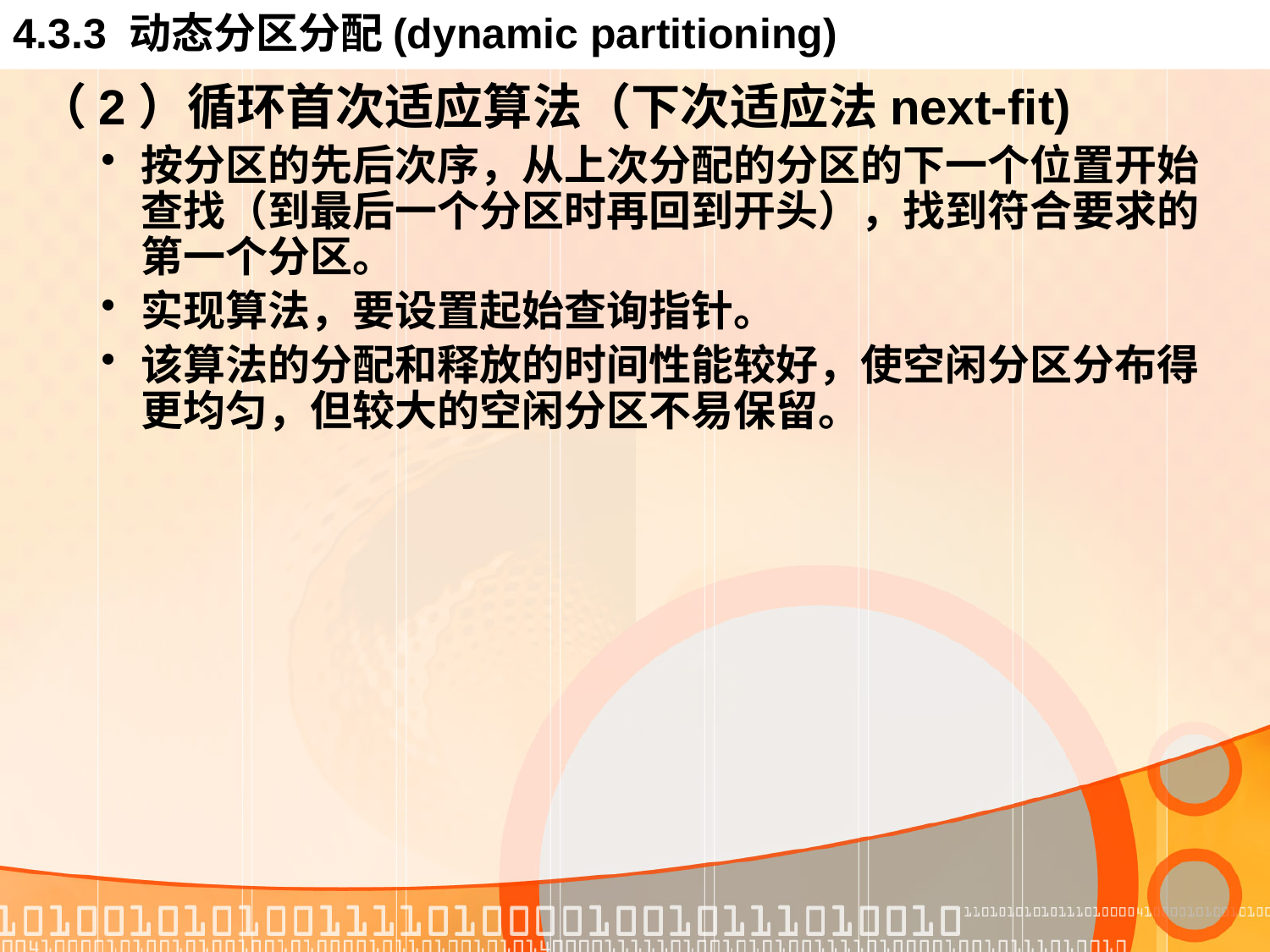

# 4.3.3 动态分区分配(dynamic partitioning)
（2）循环首次适应算法（下次适应法next-fit)
按分区的先后次序，从上次分配的分区的下一个位置开始查找（到最后一个分区时再回到开头），找到符合要求的第一个分区。
实现算法，要设置起始查询指针。
该算法的分配和释放的时间性能较好，使空闲分区分布得更均匀，但较大的空闲分区不易保留。